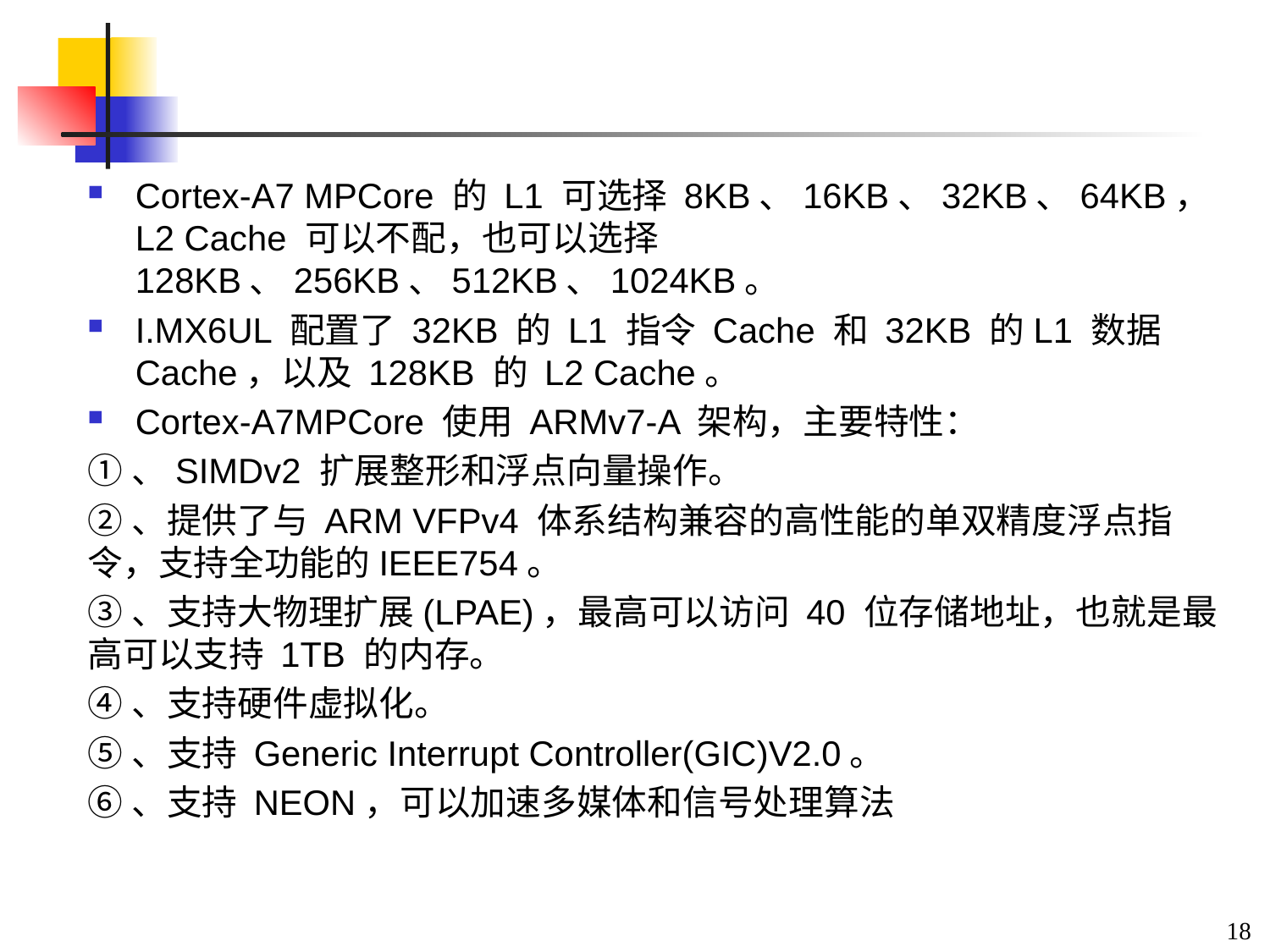

Cortex-A7 MPCore 的 L1 可选择 8KB、16KB、32KB、64KB，L2 Cache 可以不配，也可以选择 128KB、256KB、512KB、1024KB。
I.MX6UL 配置了 32KB 的 L1 指令 Cache 和 32KB 的L1 数据 Cache，以及 128KB 的 L2 Cache。
Cortex-A7MPCore 使用 ARMv7-A 架构，主要特性：
①、SIMDv2 扩展整形和浮点向量操作。
②、提供了与 ARM VFPv4 体系结构兼容的高性能的单双精度浮点指令，支持全功能的IEEE754。
③、支持大物理扩展(LPAE)，最高可以访问 40 位存储地址，也就是最高可以支持 1TB 的内存。
④、支持硬件虚拟化。
⑤、支持 Generic Interrupt Controller(GIC)V2.0。
⑥、支持 NEON，可以加速多媒体和信号处理算法